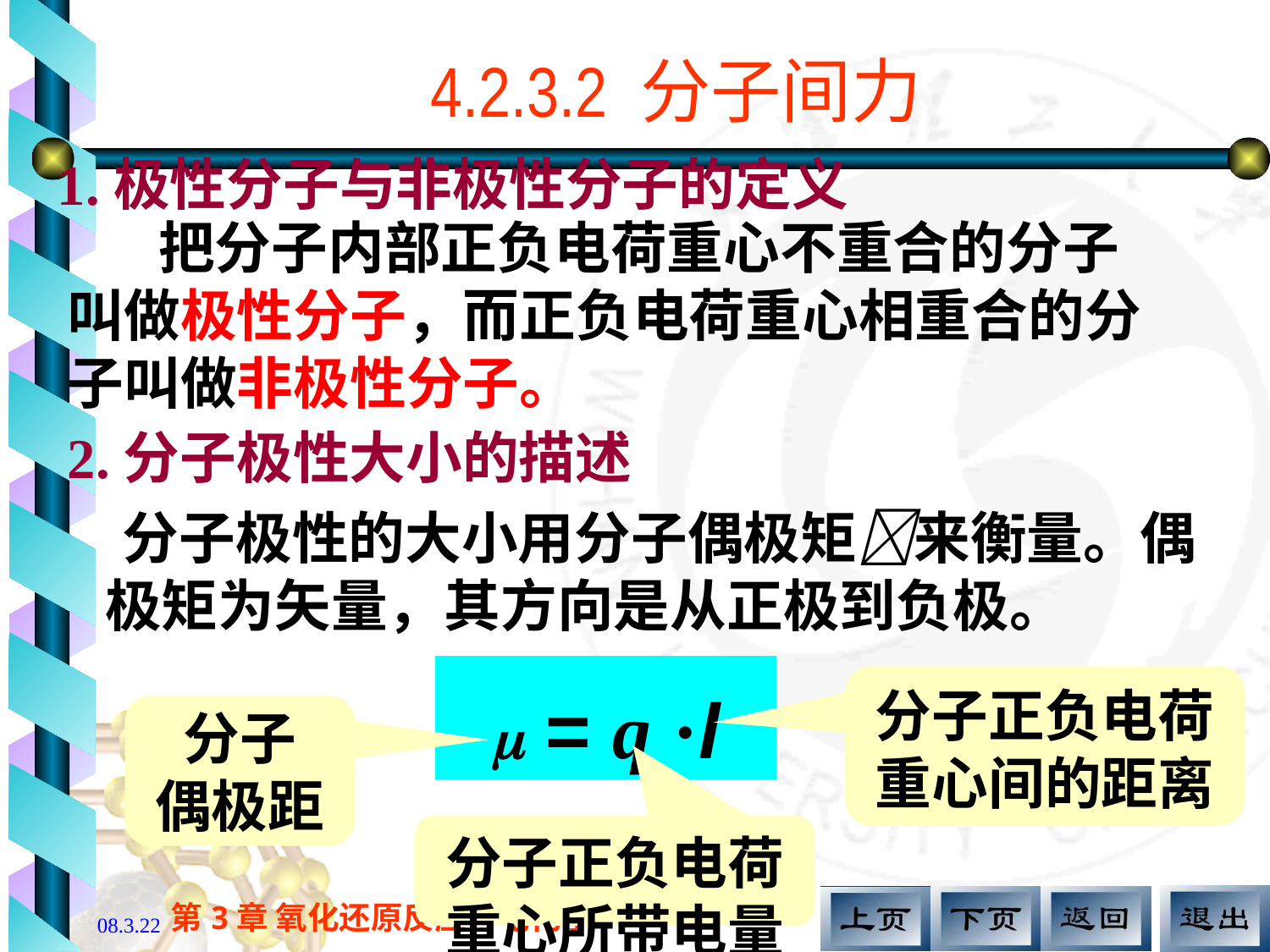

# 4.2.3.2 分子间力
1.极性分子与非极性分子的定义
      把分子内部正负电荷重心不重合的分子叫做极性分子，而正负电荷重心相重合的分子叫做非极性分子。
2.分子极性大小的描述
    分子极性的大小用分子偶极矩μ来衡量。偶极矩为矢量，其方向是从正极到负极。
μ = q ·l
分子正负电荷重心间的距离
分子
偶极距
分子正负电荷重心所带电量